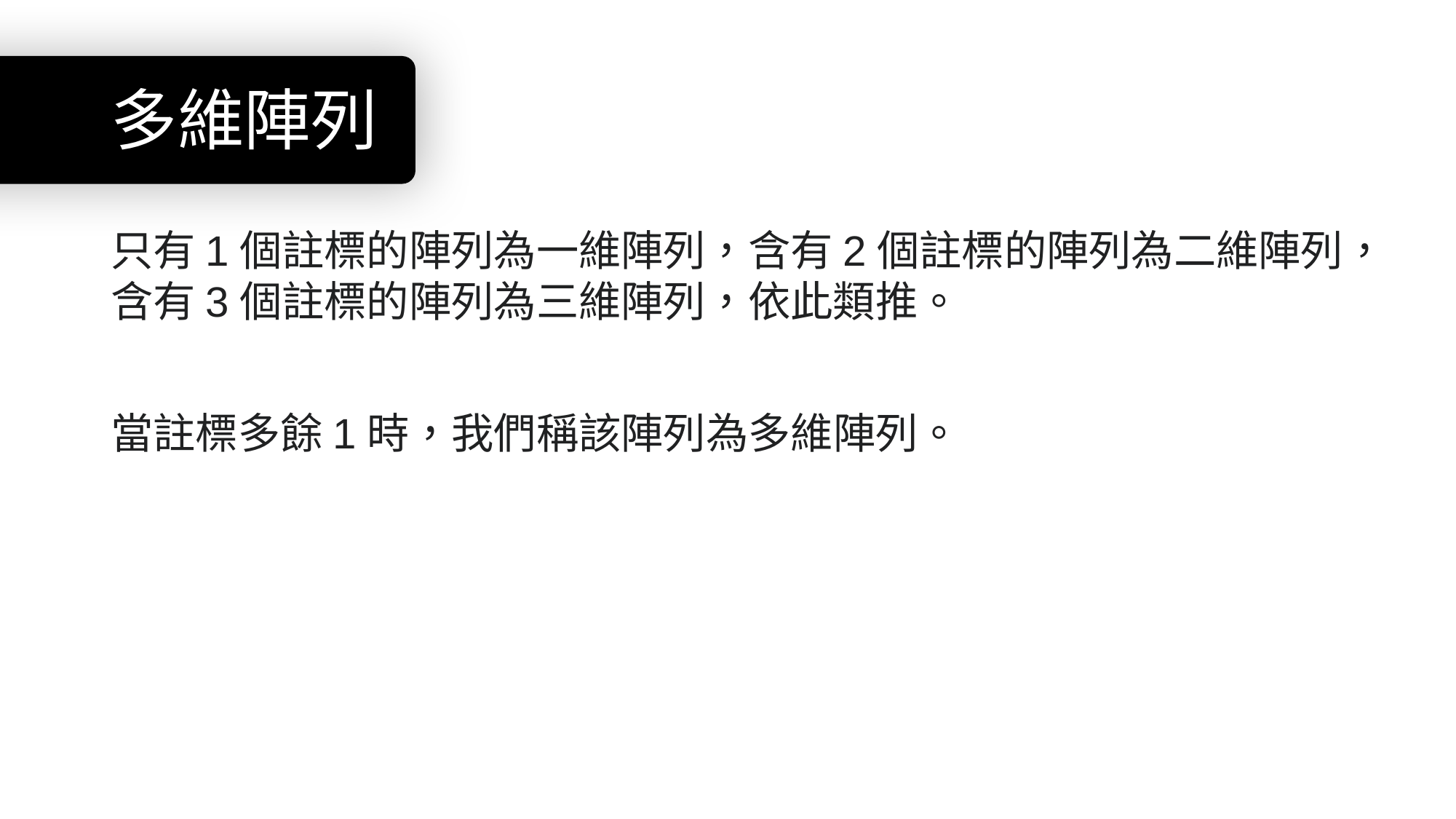

# 多維陣列

只有1個註標的陣列為一維陣列，含有2個註標的陣列為二維陣列，含有3個註標的陣列為三維陣列，依此類推。

當註標多餘1時，我們稱該陣列為多維陣列。